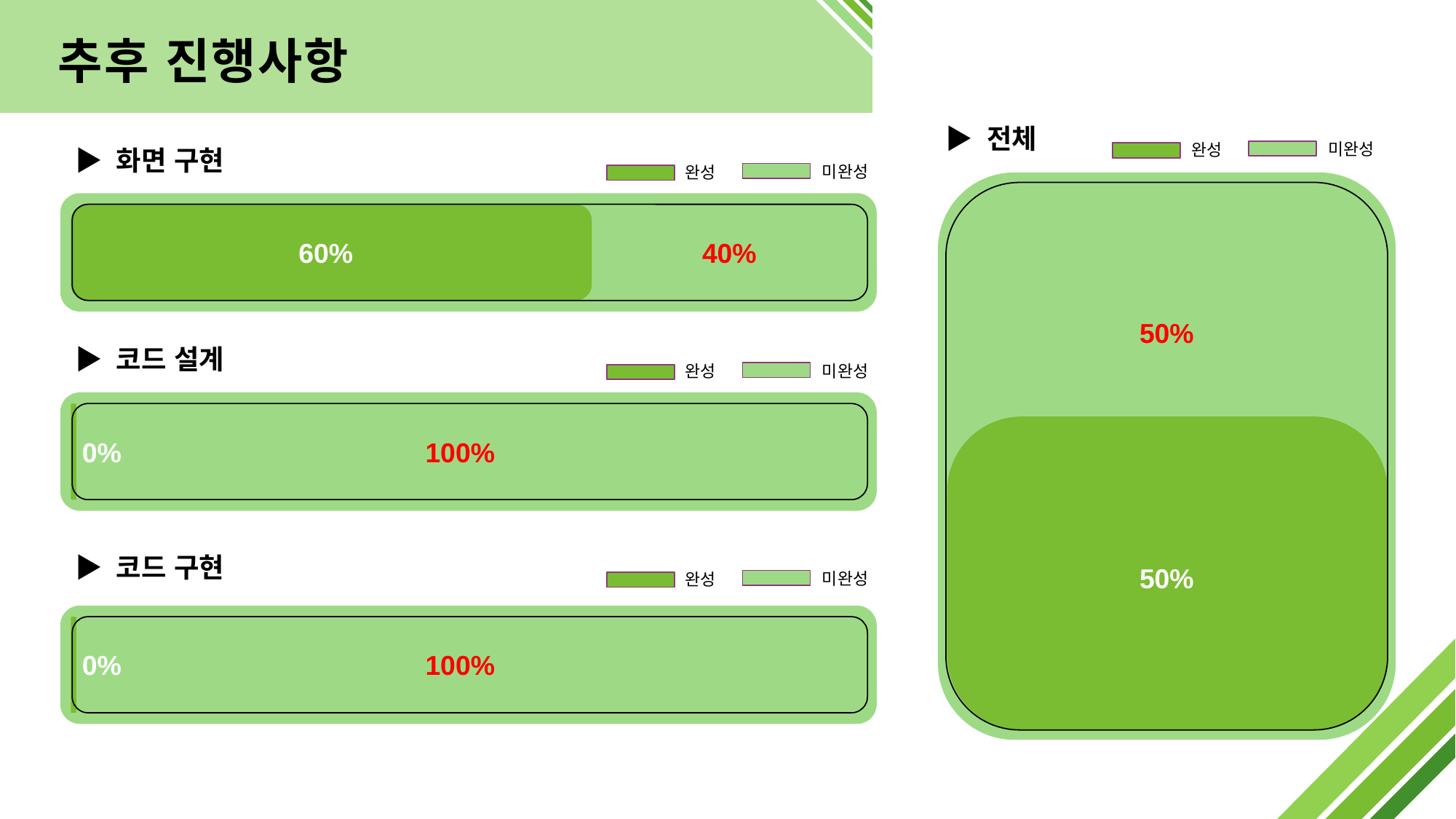

추후 진행사항
▶ 전체
미완성
완성
▶ 화면 구현

미완성
완성

60%
40%

50%
▶ 코드 설계

미완성
완성

100%
0%
▶ 코드 구현
50%
미완성
완성

100%
0%